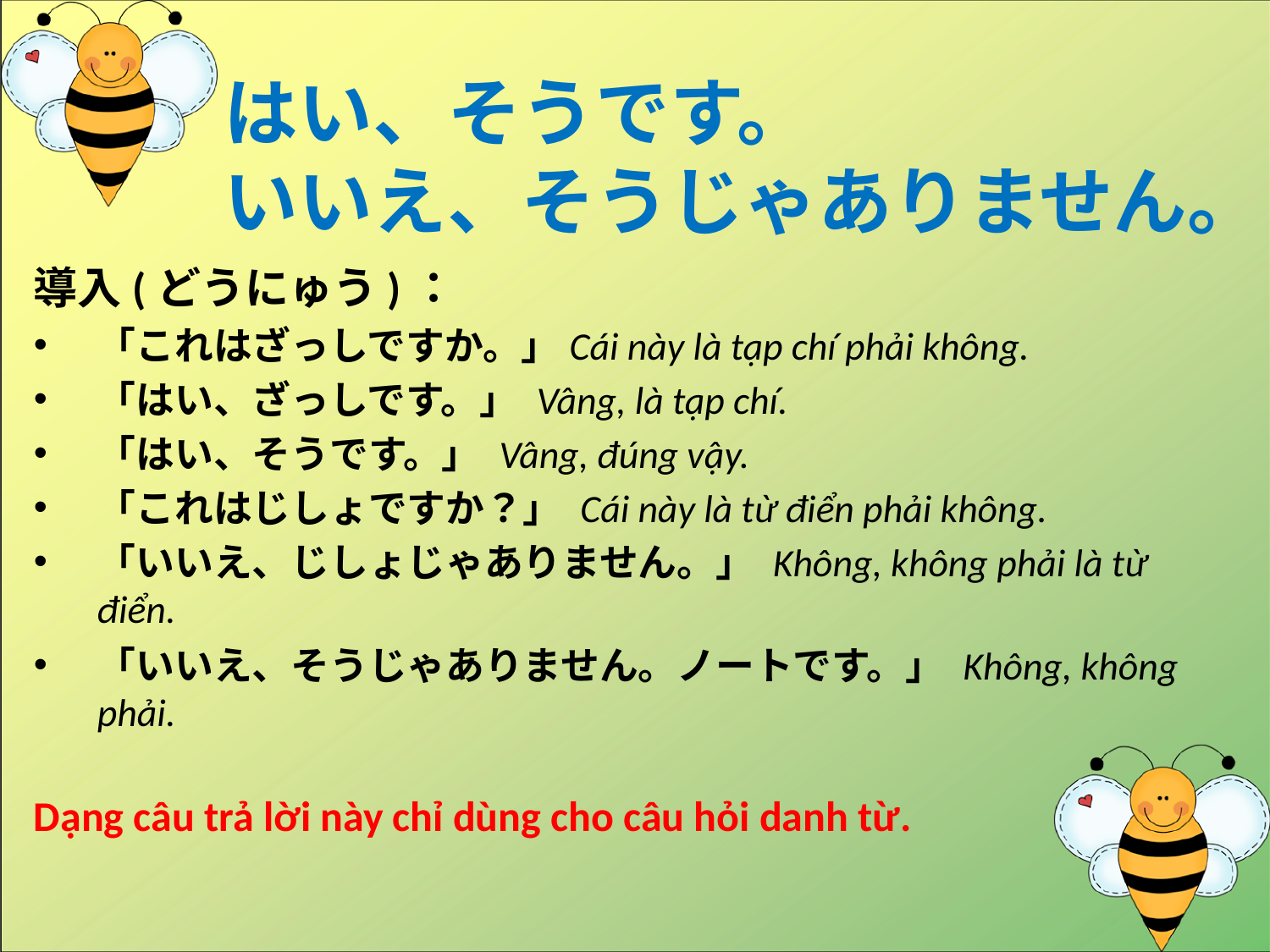

# はい、そうです。 いいえ、そうじゃありません。
導入(どうにゅう)：
「これはざっしですか。」Cái này là tạp chí phải không.
「はい、ざっしです。」 Vâng, là tạp chí.
「はい、そうです。」 Vâng, đúng vậy.
「これはじしょですか？」 Cái này là từ điển phải không.
「いいえ、じしょじゃありません。」 Không, không phải là từ điển.
「いいえ、そうじゃありません。ノートです。」 Không, không phải.
Dạng câu trả lời này chỉ dùng cho câu hỏi danh từ.